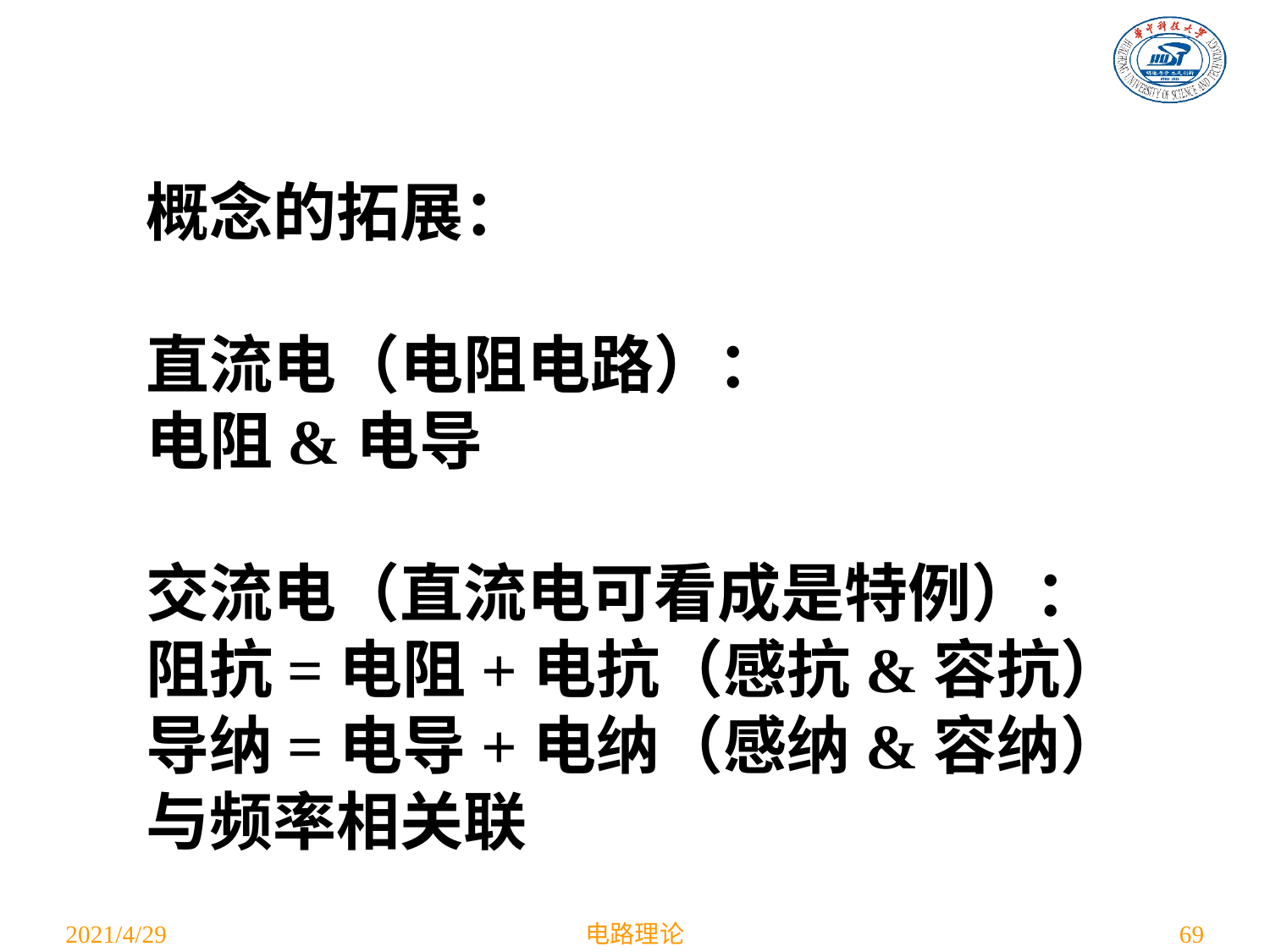

概念的拓展：

直流电（电阻电路）：
电阻&电导

交流电（直流电可看成是特例）：
阻抗=电阻+电抗（感抗&容抗）
导纳=电导+电纳（感纳&容纳）
与频率相关联
2021/4/29
电路理论
69